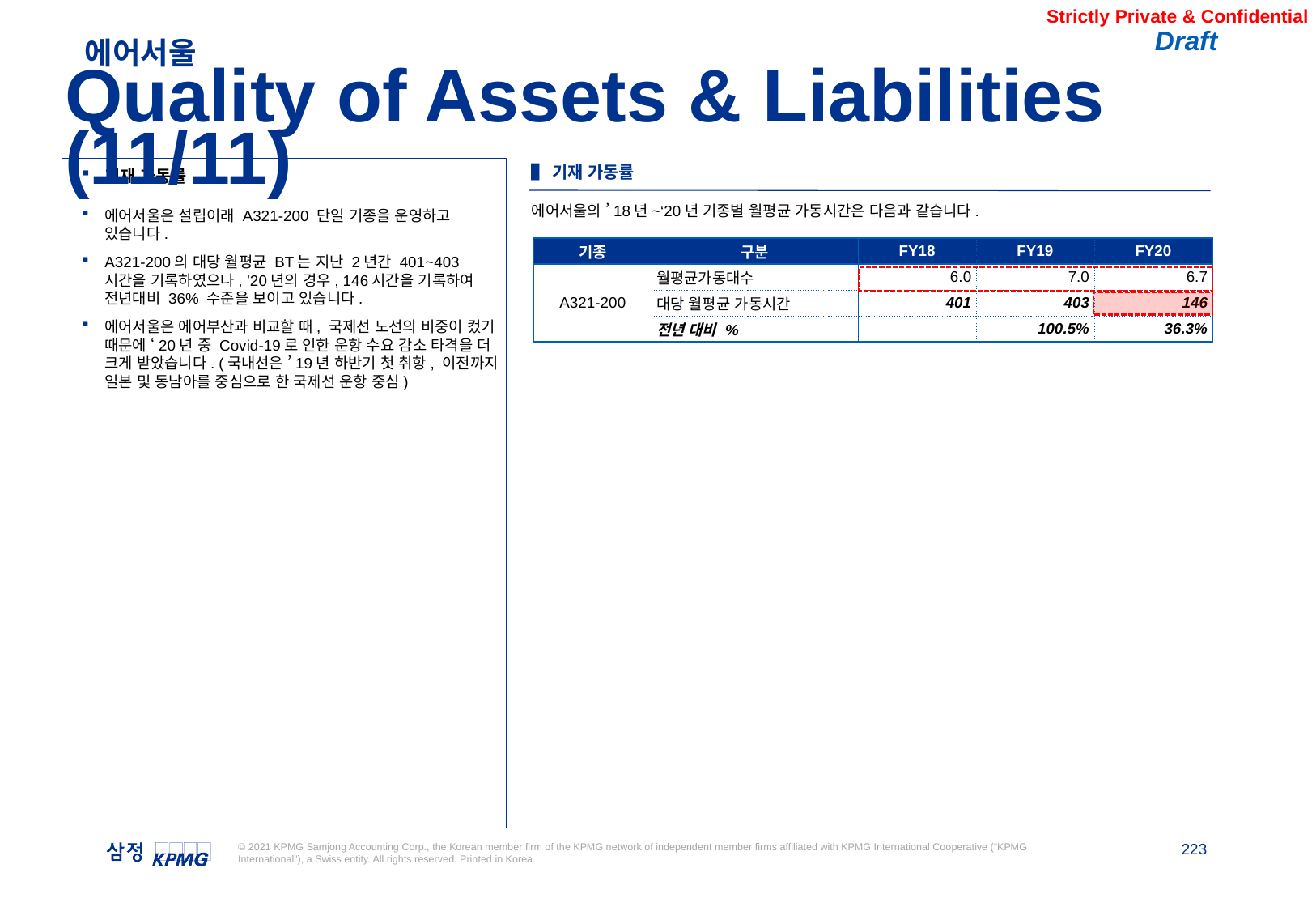

에어서울
Quality of Assets & Liabilities (11/11)
▌기재 가동률

기재 가동률
에어서울은 설립이래 A321-200 단일 기종을 운영하고 있습니다.
A321-200의 대당 월평균 BT는 지난 2년간 401~403 시간을 기록하였으나, ’20년의 경우, 146시간을 기록하여 전년대비 36% 수준을 보이고 있습니다.
에어서울은 에어부산과 비교할 때, 국제선 노선의 비중이 컸기 때문에 ‘20년 중 Covid-19로 인한 운항 수요 감소 타격을 더 크게 받았습니다. (국내선은 ’19년 하반기 첫 취항, 이전까지 일본 및 동남아를 중심으로 한 국제선 운항 중심)
에어서울의 ’18년~‘20년 기종별 월평균 가동시간은 다음과 같습니다.
| 기종 | 구분 | FY18 | FY19 | FY20 |
| --- | --- | --- | --- | --- |
| A321-200 | 월평균가동대수 | 6.0 | 7.0 | 6.7 |
|  | 대당 월평균 가동시간 | 401 | 403 | 146 |
|  | 전년 대비 % |  | 100.5% | 36.3% |